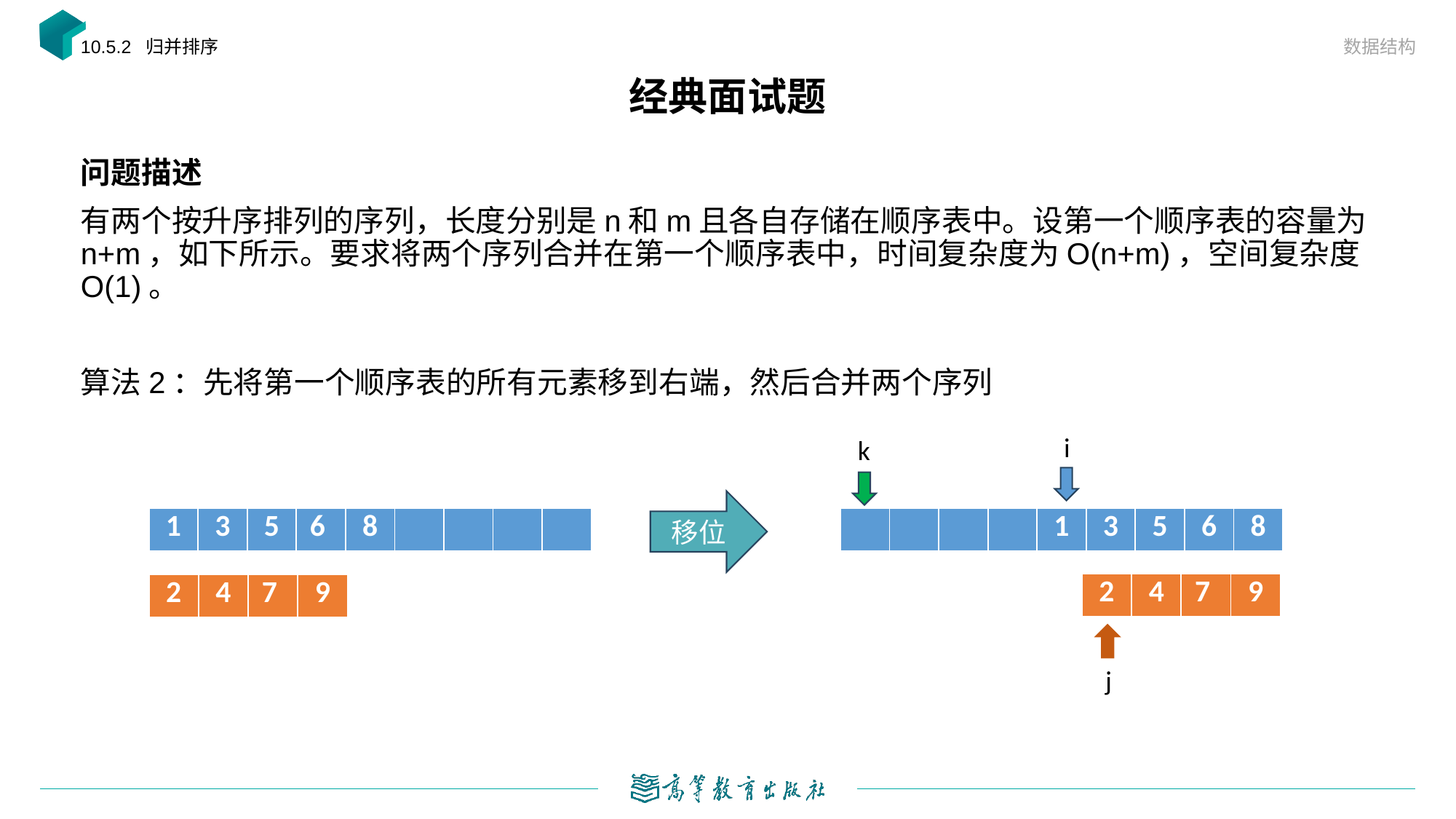

数据结构
10.5.2  归并排序
# 经典面试题
问题描述
有两个按升序排列的序列，长度分别是n和m且各自存储在顺序表中。设第一个顺序表的容量为n+m，如下所示。要求将两个序列合并在第一个顺序表中，时间复杂度为O(n+m)，空间复杂度O(1)。

算法2：先将第一个顺序表的所有元素移到右端，然后合并两个序列

i

k

移位
| 1 | 3 | 5 | 6 | 8 |  |  |  |  |
| --- | --- | --- | --- | --- | --- | --- | --- | --- |
|  |  |  |  | 1 | 3 | 5 | 6 | 8 |
| --- | --- | --- | --- | --- | --- | --- | --- | --- |
| 2 | 4 | 7 | 9 |
| --- | --- | --- | --- |
| 2 | 4 | 7 | 9 |
| --- | --- | --- | --- |

j